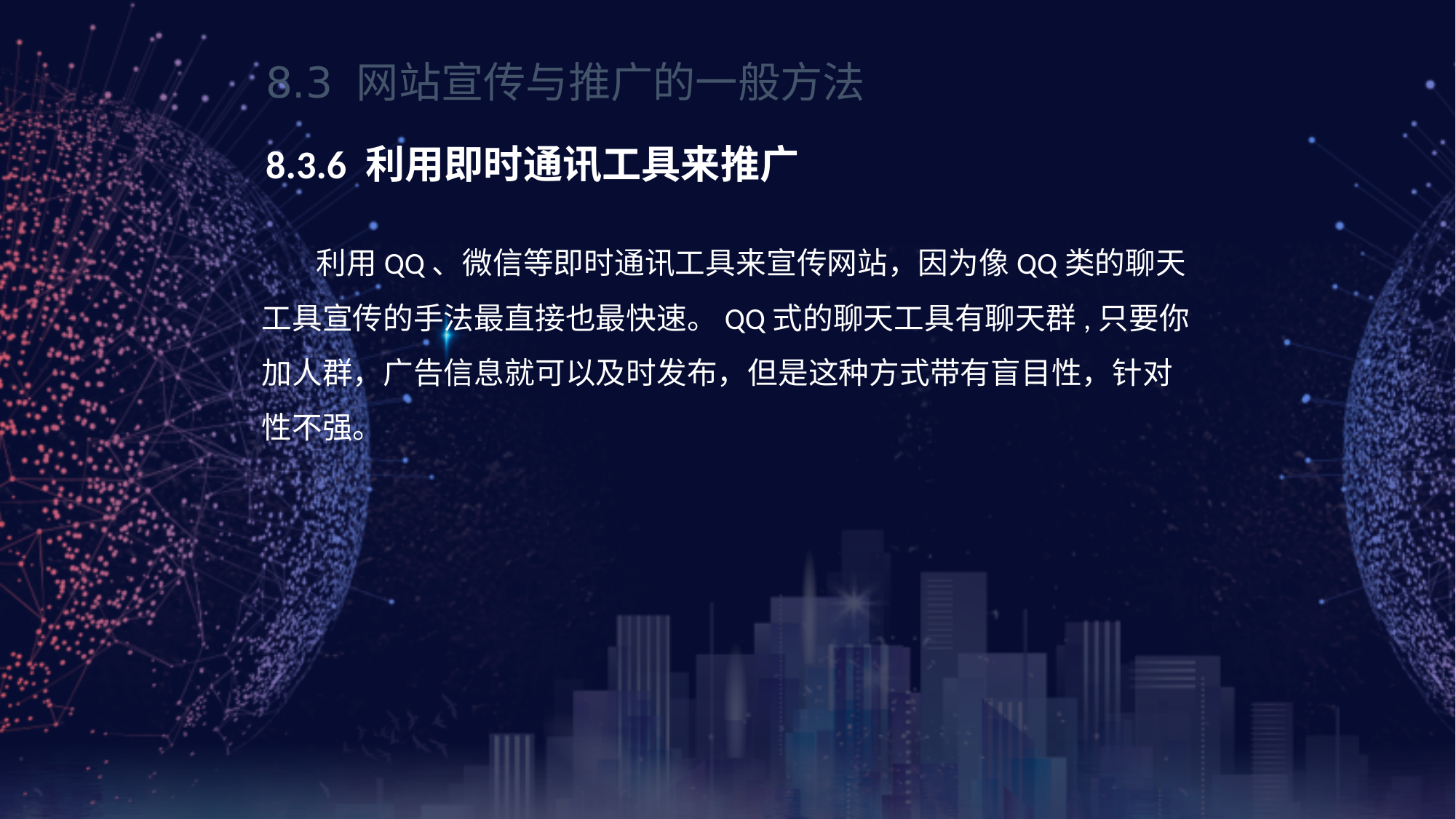

《网页设计与制作案例教程》（第3版）
8.3 网站宣传与推广的一般方法
8.3.6 利用即时通讯工具来推广
利用QQ、微信等即时通讯工具来宣传网站，因为像QQ类的聊天工具宣传的手法最直接也最快速。QQ式的聊天工具有聊天群,只要你加人群，广告信息就可以及时发布，但是这种方式带有盲目性，针对性不强。